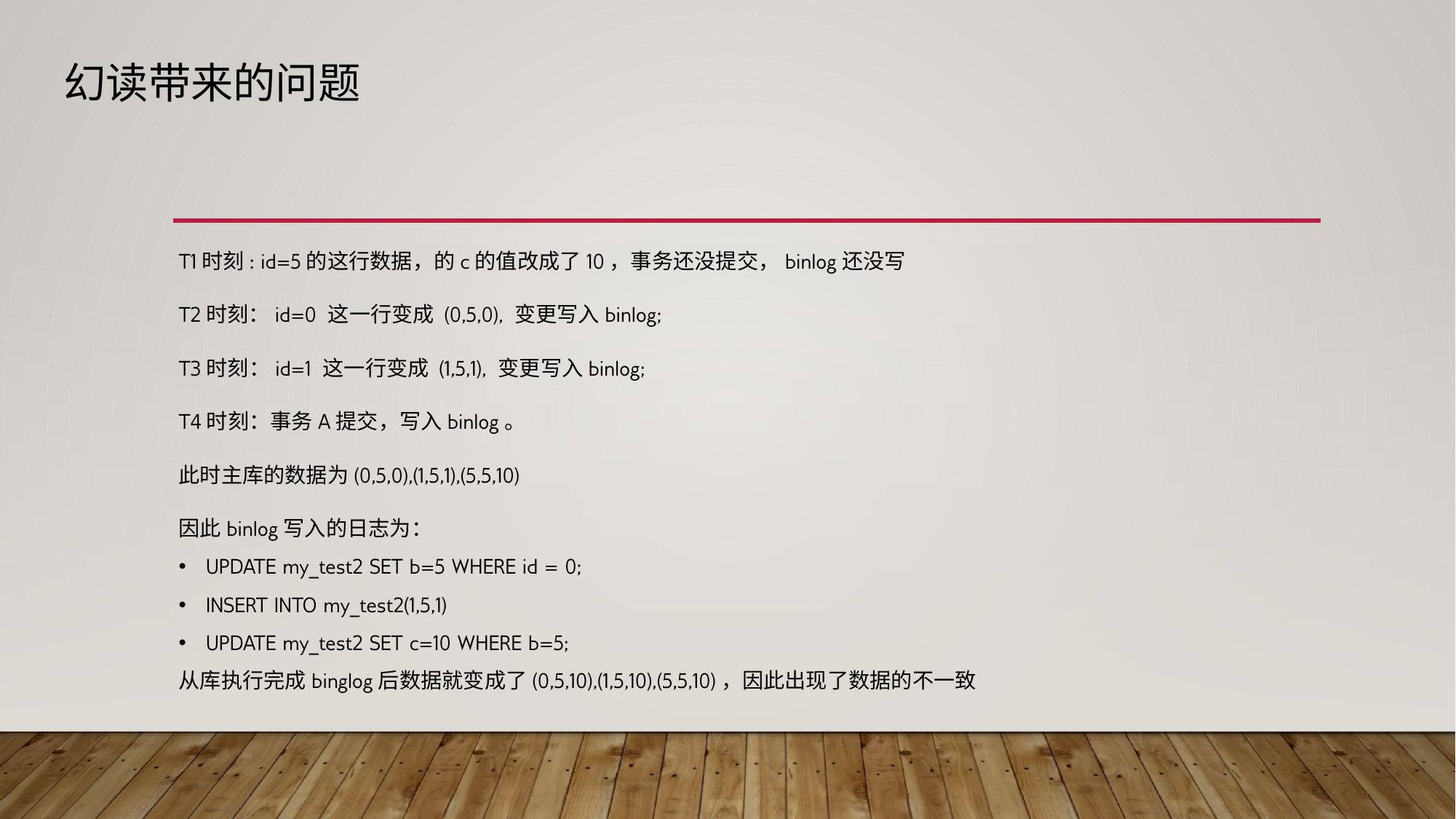

# 幻读带来的问题
T1时刻: id=5的这行数据，的c的值改成了10，事务还没提交，binlog还没写
T2时刻：id=0 这一行变成 (0,5,0), 变更写入binlog;
T3时刻：id=1 这一行变成 (1,5,1), 变更写入binlog;
T4时刻：事务A提交，写入binlog。
此时主库的数据为(0,5,0),(1,5,1),(5,5,10)
因此binlog写入的日志为：
UPDATE my_test2 SET b=5 WHERE id = 0;
INSERT INTO my_test2(1,5,1)
UPDATE my_test2 SET c=10 WHERE b=5;
从库执行完成binglog后数据就变成了(0,5,10),(1,5,10),(5,5,10)，因此出现了数据的不一致